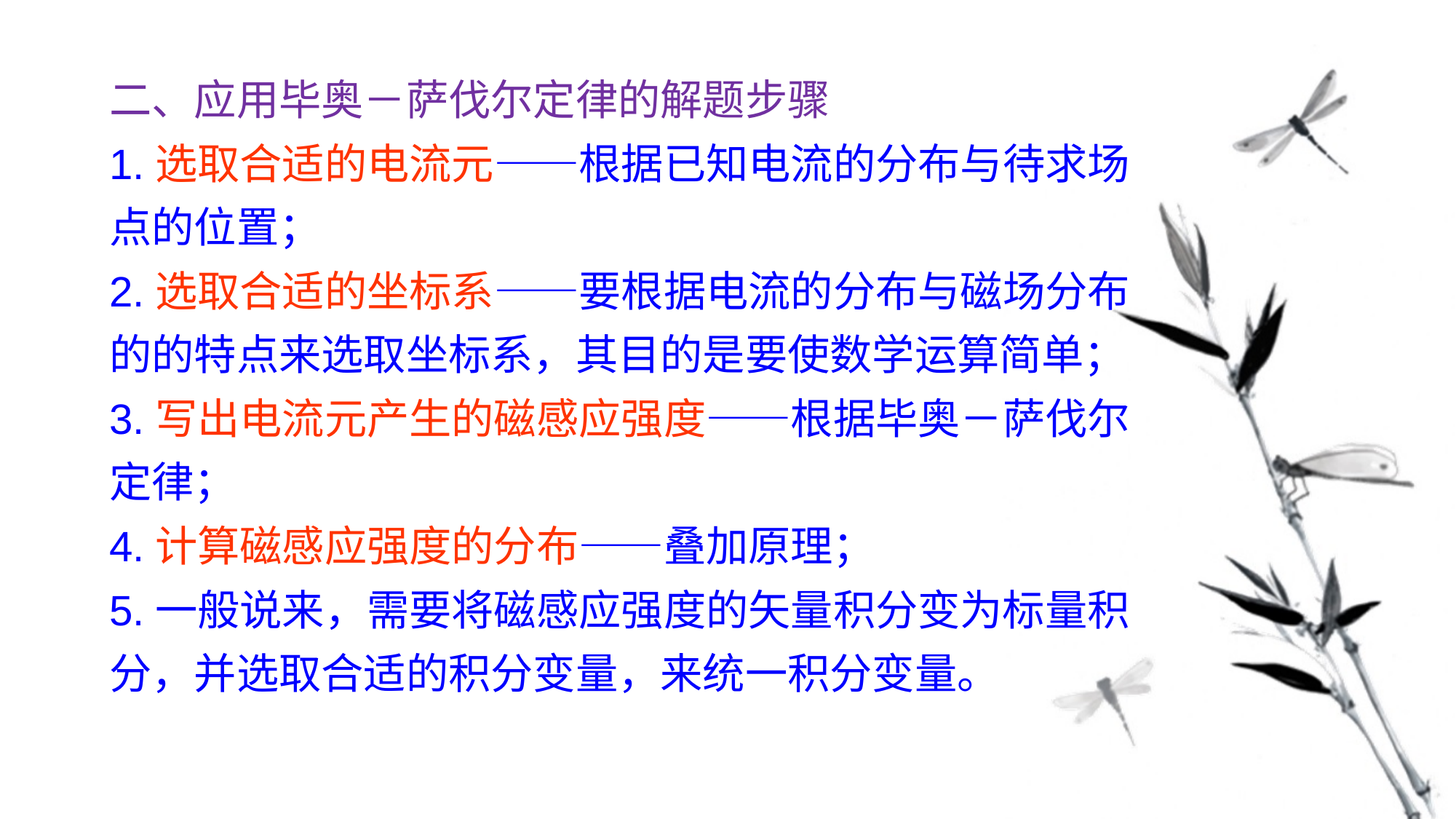

二、应用毕奥－萨伐尔定律的解题步骤
1.选取合适的电流元——根据已知电流的分布与待求场点的位置；
2.选取合适的坐标系——要根据电流的分布与磁场分布的的特点来选取坐标系，其目的是要使数学运算简单；
3.写出电流元产生的磁感应强度——根据毕奥－萨伐尔定律；
4.计算磁感应强度的分布——叠加原理；
5.一般说来，需要将磁感应强度的矢量积分变为标量积分，并选取合适的积分变量，来统一积分变量。